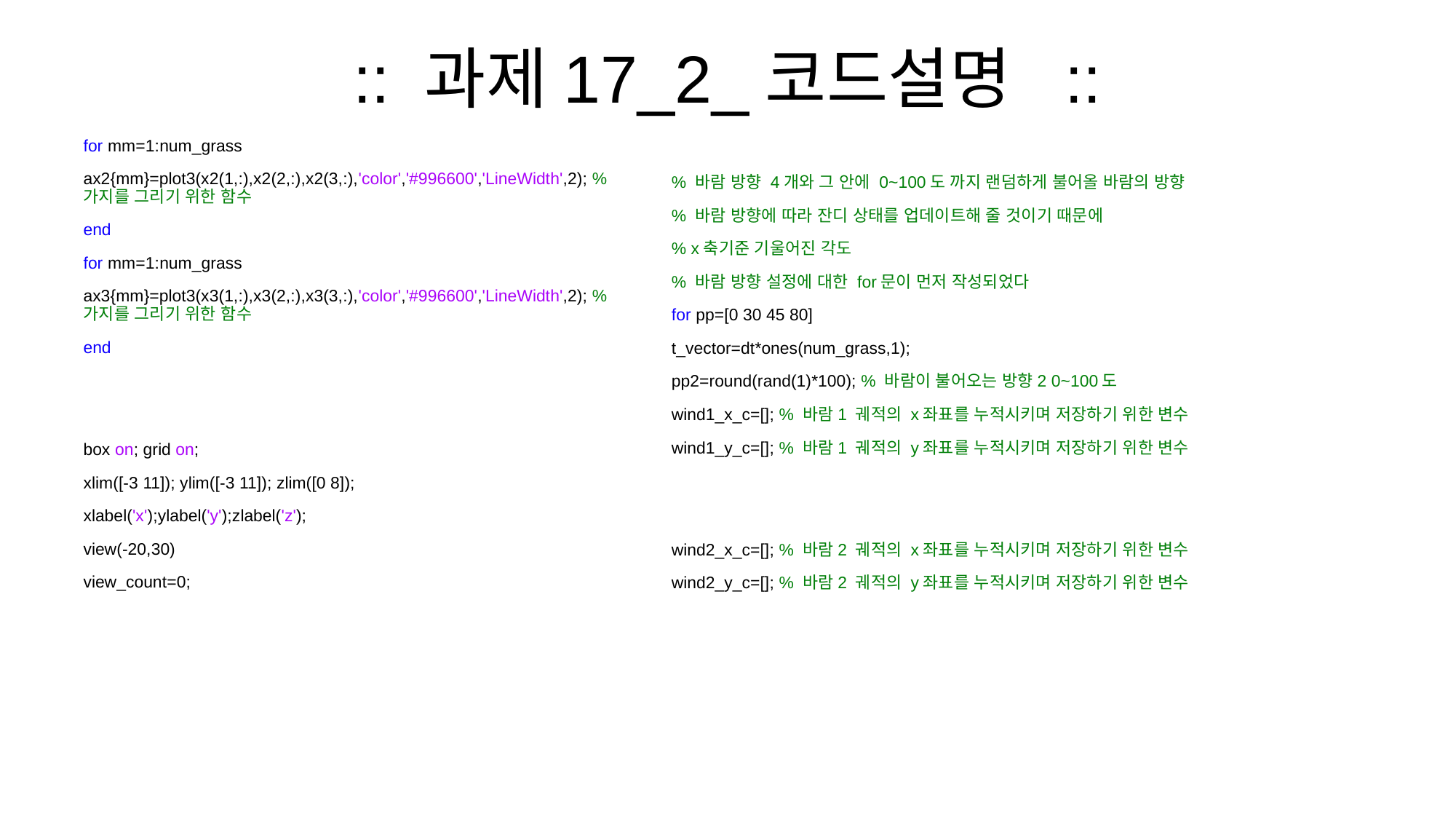

# :: 과제17_2_코드설명  ::
for mm=1:num_grass
ax2{mm}=plot3(x2(1,:),x2(2,:),x2(3,:),'color','#996600','LineWidth',2); % 가지를 그리기 위한 함수
end
for mm=1:num_grass
ax3{mm}=plot3(x3(1,:),x3(2,:),x3(3,:),'color','#996600','LineWidth',2); % 가지를 그리기 위한 함수
end

box on; grid on;
xlim([-3 11]); ylim([-3 11]); zlim([0 8]);
xlabel('x');ylabel('y');zlabel('z');
view(-20,30)
view_count=0;
% 바람 방향 4개와 그 안에 0~100도 까지 랜덤하게 불어올 바람의 방향
% 바람 방향에 따라 잔디 상태를 업데이트해 줄 것이기 때문에
% x축기준 기울어진 각도
% 바람 방향 설정에 대한 for문이 먼저 작성되었다
for pp=[0 30 45 80]
t_vector=dt*ones(num_grass,1);
pp2=round(rand(1)*100); % 바람이 불어오는 방향2 0~100도
wind1_x_c=[]; % 바람1 궤적의 x좌표를 누적시키며 저장하기 위한 변수
wind1_y_c=[]; % 바람1 궤적의 y좌표를 누적시키며 저장하기 위한 변수

wind2_x_c=[]; % 바람2 궤적의 x좌표를 누적시키며 저장하기 위한 변수
wind2_y_c=[]; % 바람2 궤적의 y좌표를 누적시키며 저장하기 위한 변수